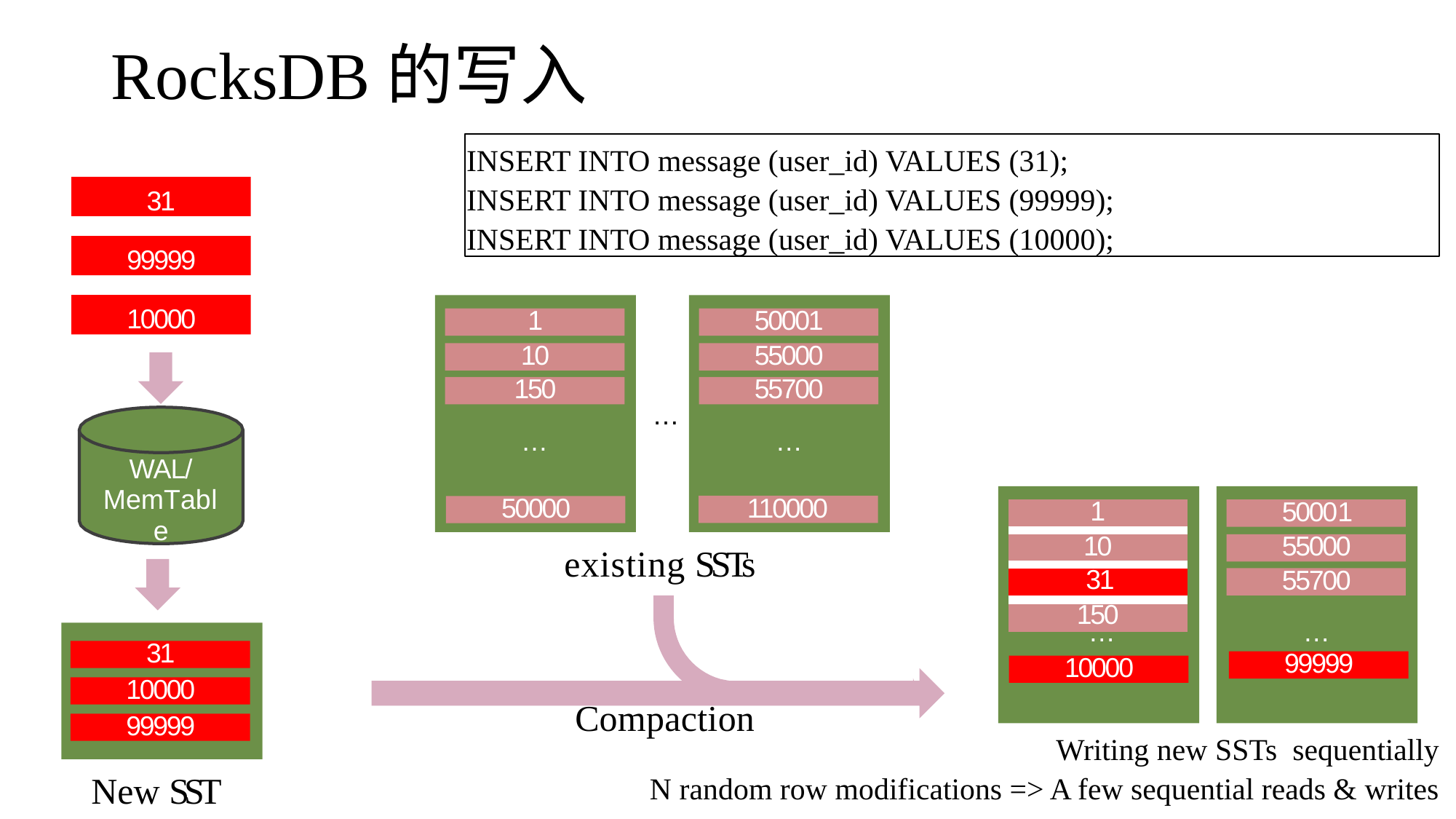

# RocksDB的写入
INSERT INTO message (user_id) VALUES (31);  INSERT INTO message (user_id) VALUES (99999);  INSERT INTO message (user_id) VALUES (10000);
31
99999
10000

1
10
150
…

50001
55000
55700
…

…

WAL/
MemTable

50001
55000
55700
…
110000
50000
| 1 |
| --- |
| 10 |
| 31 |
| 150 |
existing SSTs

…

31
10000
99999
99999
10000
Compaction
Writing new SSTs  sequentially
New SST
N random row modifications => A few sequential reads & writes